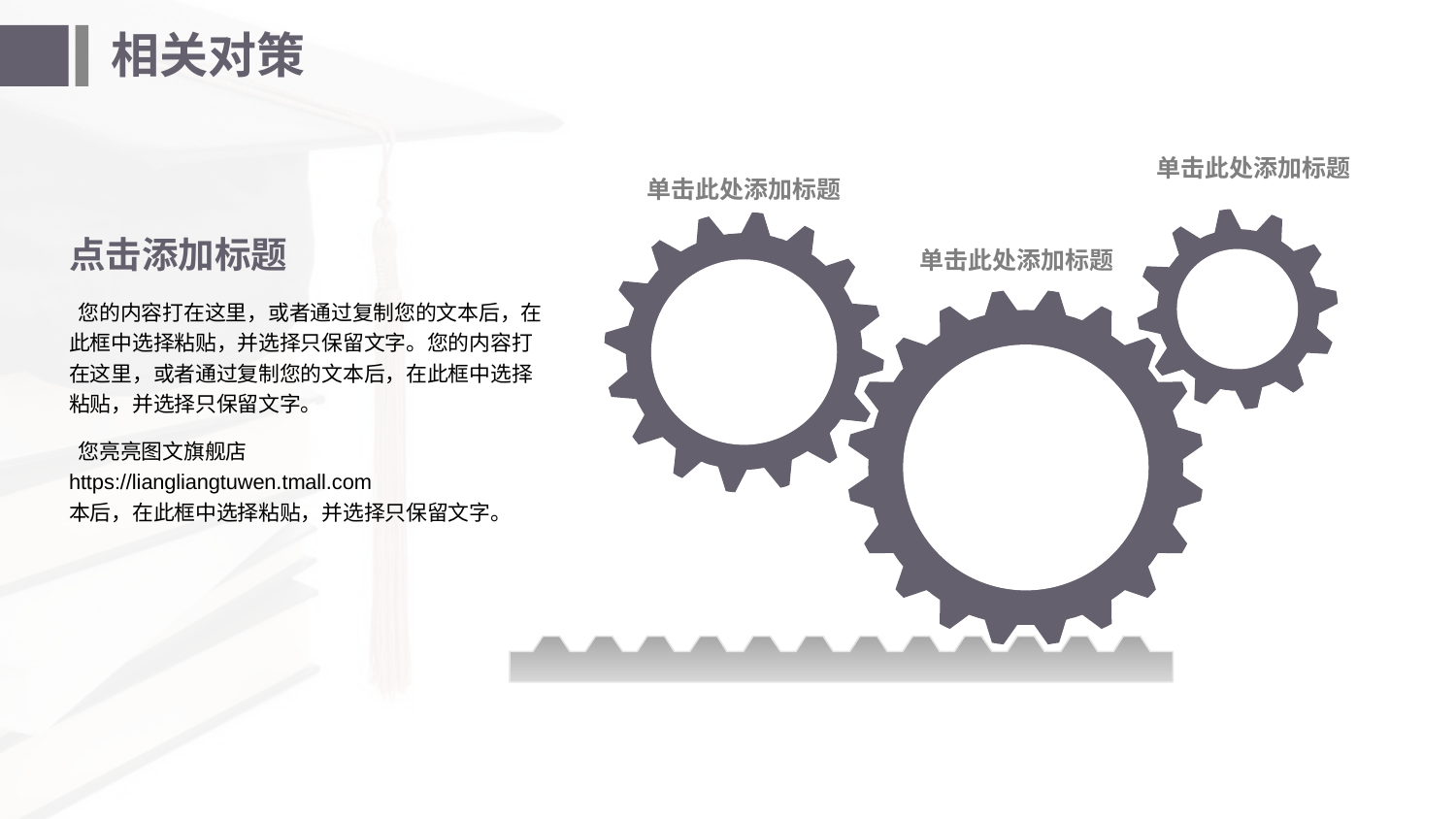

# 相关对策
单击此处添加标题
单击此处添加标题

点击添加标题
单击此处添加标题

 您的内容打在这里，或者通过复制您的文本后，在此框中选择粘贴，并选择只保留文字。您的内容打在这里，或者通过复制您的文本后，在此框中选择粘贴，并选择只保留文字。
 您亮亮图文旗舰店
https://liangliangtuwen.tmall.com
本后，在此框中选择粘贴，并选择只保留文字。